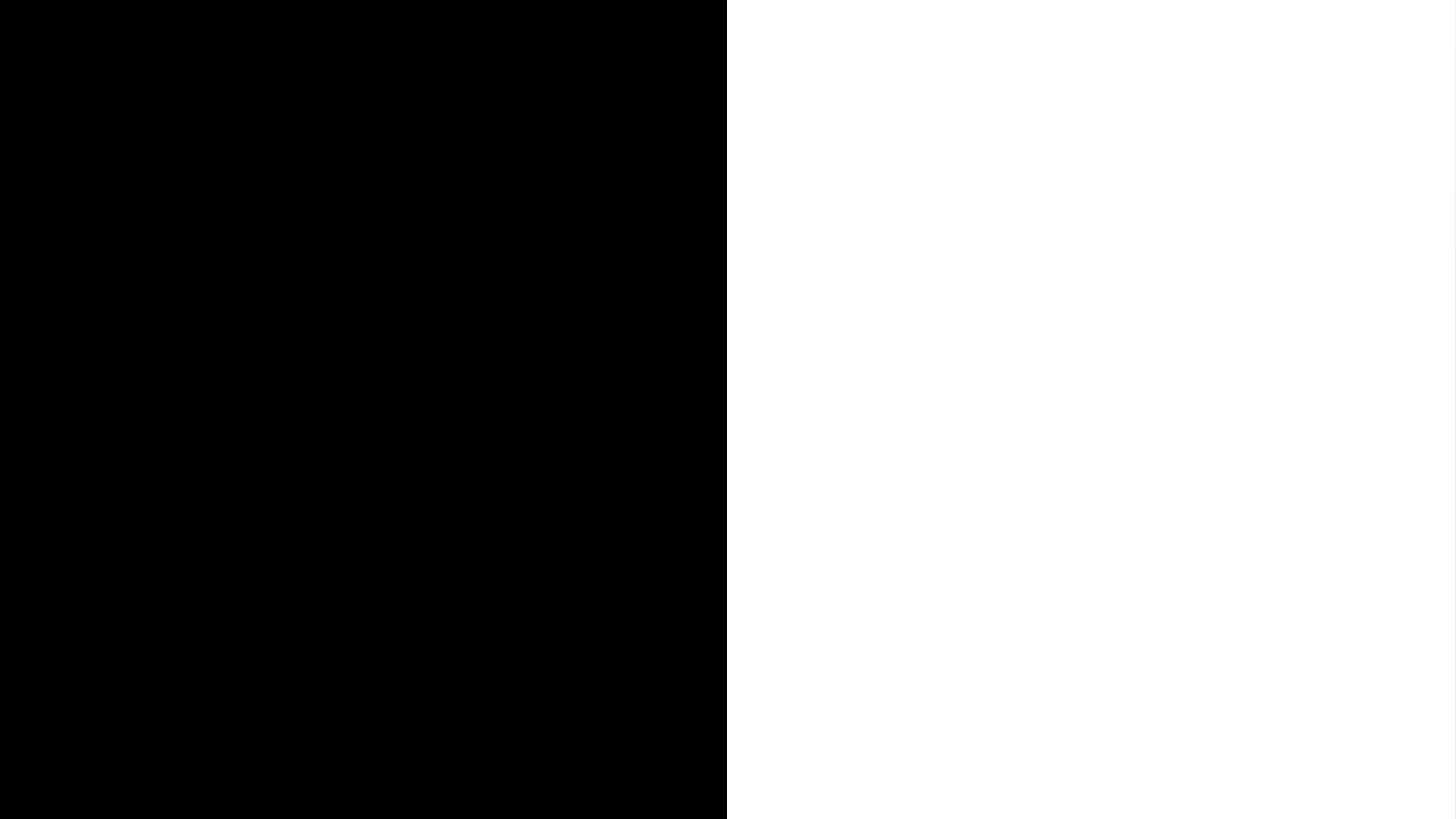

3. 今後の計画
分析結果の反映

設定項目の説明・宣伝
チェス等の基本ルールの説明
デザインの改善
Ver 2.0
など